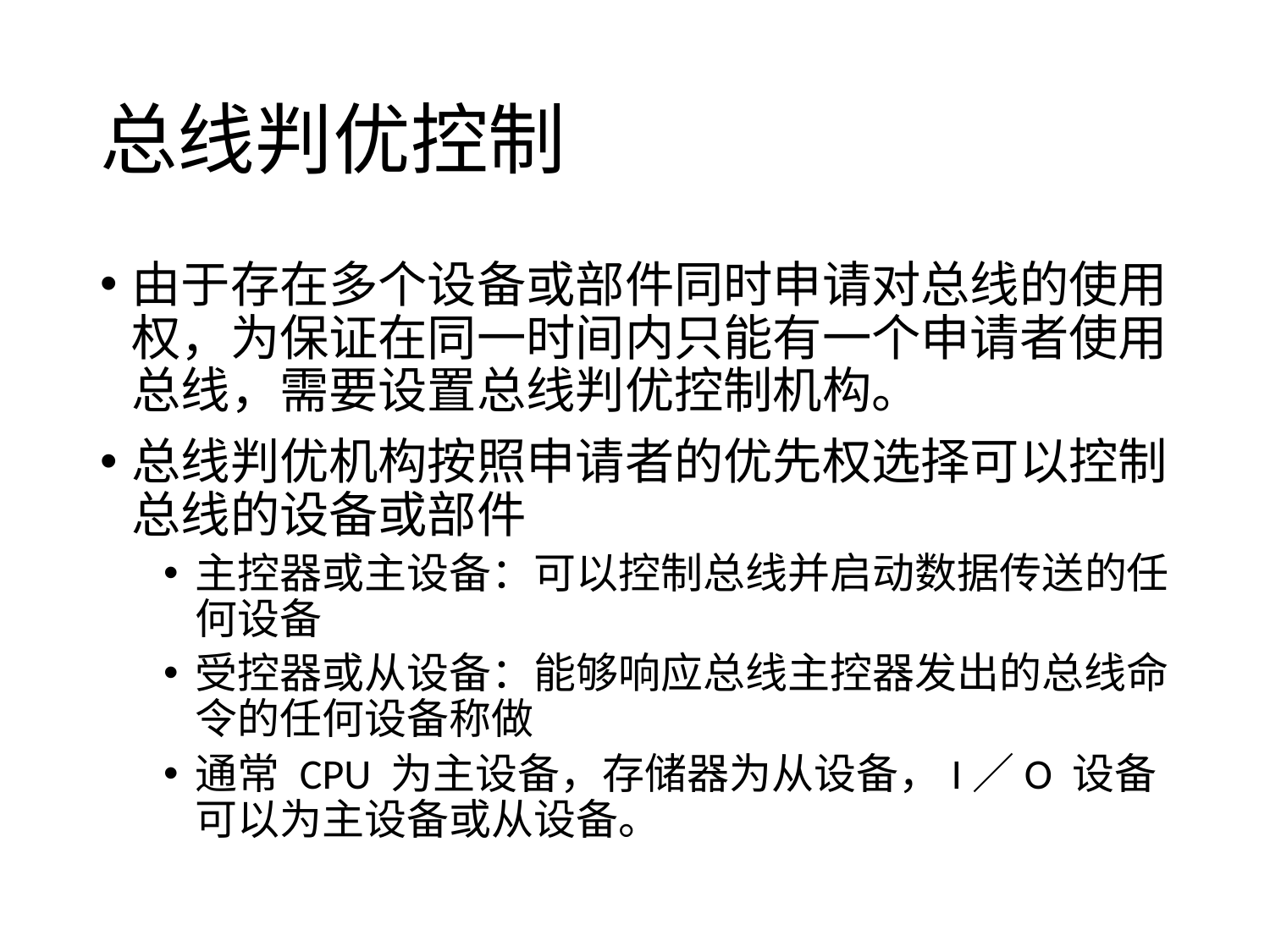

# 总线判优控制
由于存在多个设备或部件同时申请对总线的使用权，为保证在同一时间内只能有一个申请者使用总线，需要设置总线判优控制机构。
总线判优机构按照申请者的优先权选择可以控制总线的设备或部件
主控器或主设备：可以控制总线并启动数据传送的任何设备
受控器或从设备：能够响应总线主控器发出的总线命令的任何设备称做
通常 CPU 为主设备，存储器为从设备，I／O 设备可以为主设备或从设备。